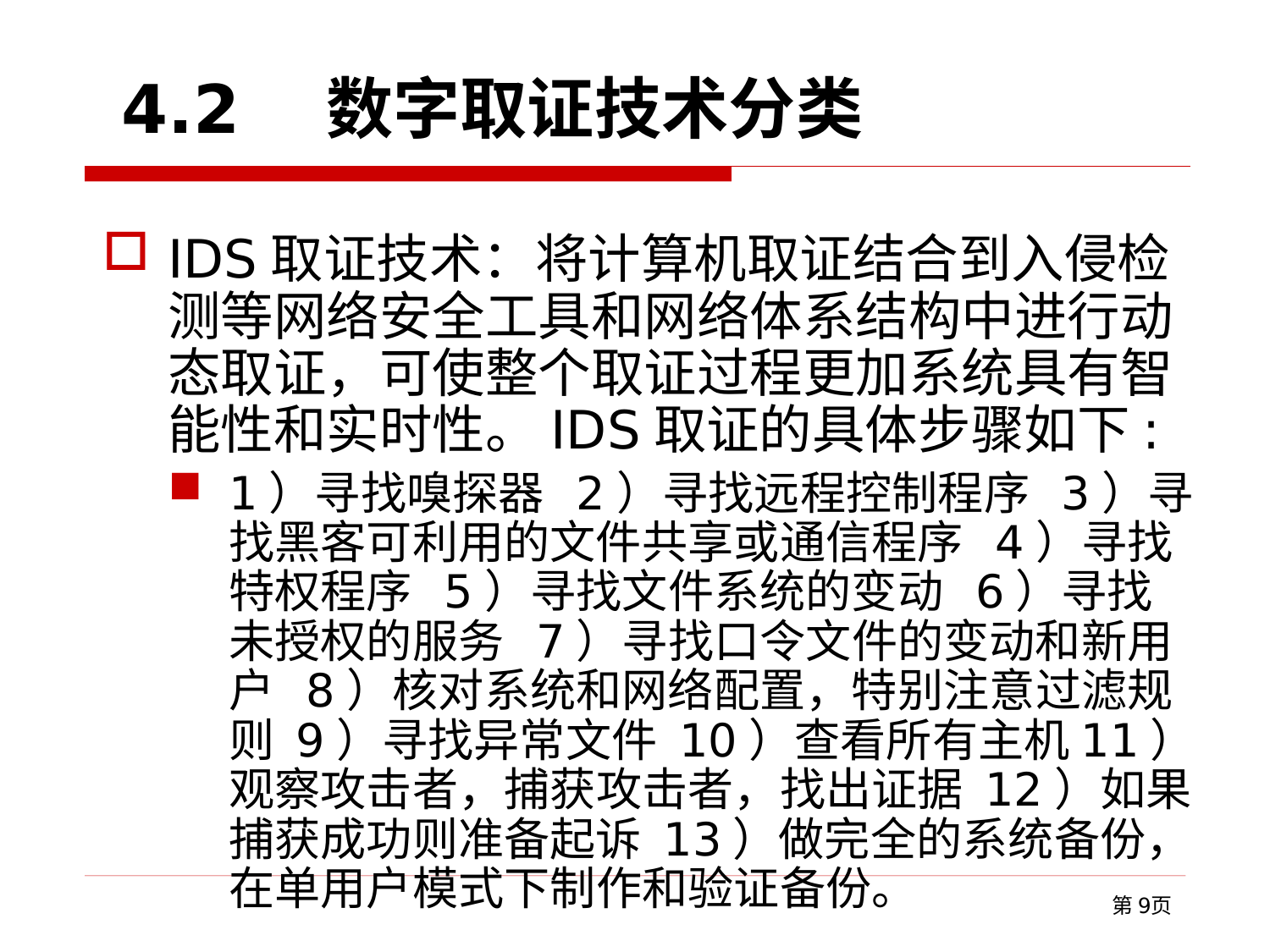

# 4.2   数字取证技术分类
IDS取证技术：将计算机取证结合到入侵检测等网络安全工具和网络体系结构中进行动态取证，可使整个取证过程更加系统具有智能性和实时性。IDS取证的具体步骤如下:
1）寻找嗅探器  2）寻找远程控制程序  3）寻找黑客可利用的文件共享或通信程序  4）寻找特权程序  5）寻找文件系统的变动  6）寻找未授权的服务  7）寻找口令文件的变动和新用户  8）核对系统和网络配置，特别注意过滤规则 9）寻找异常文件 10）查看所有主机11）观察攻击者，捕获攻击者，找出证据 12）如果捕获成功则准备起诉 13）做完全的系统备份，在单用户模式下制作和验证备份。
9